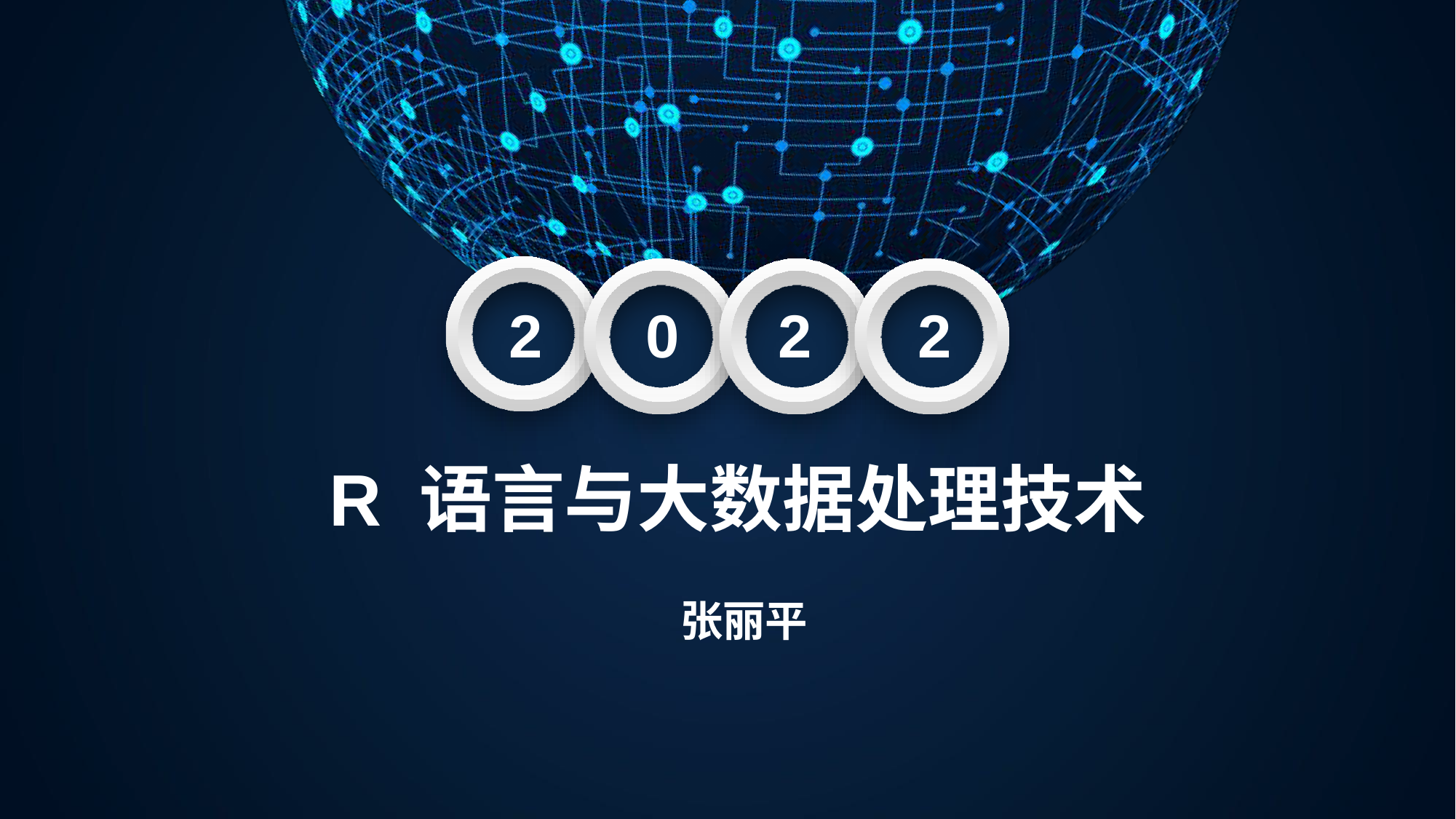

# 2	0	2	2
R 语言与大数据处理技术

张丽平